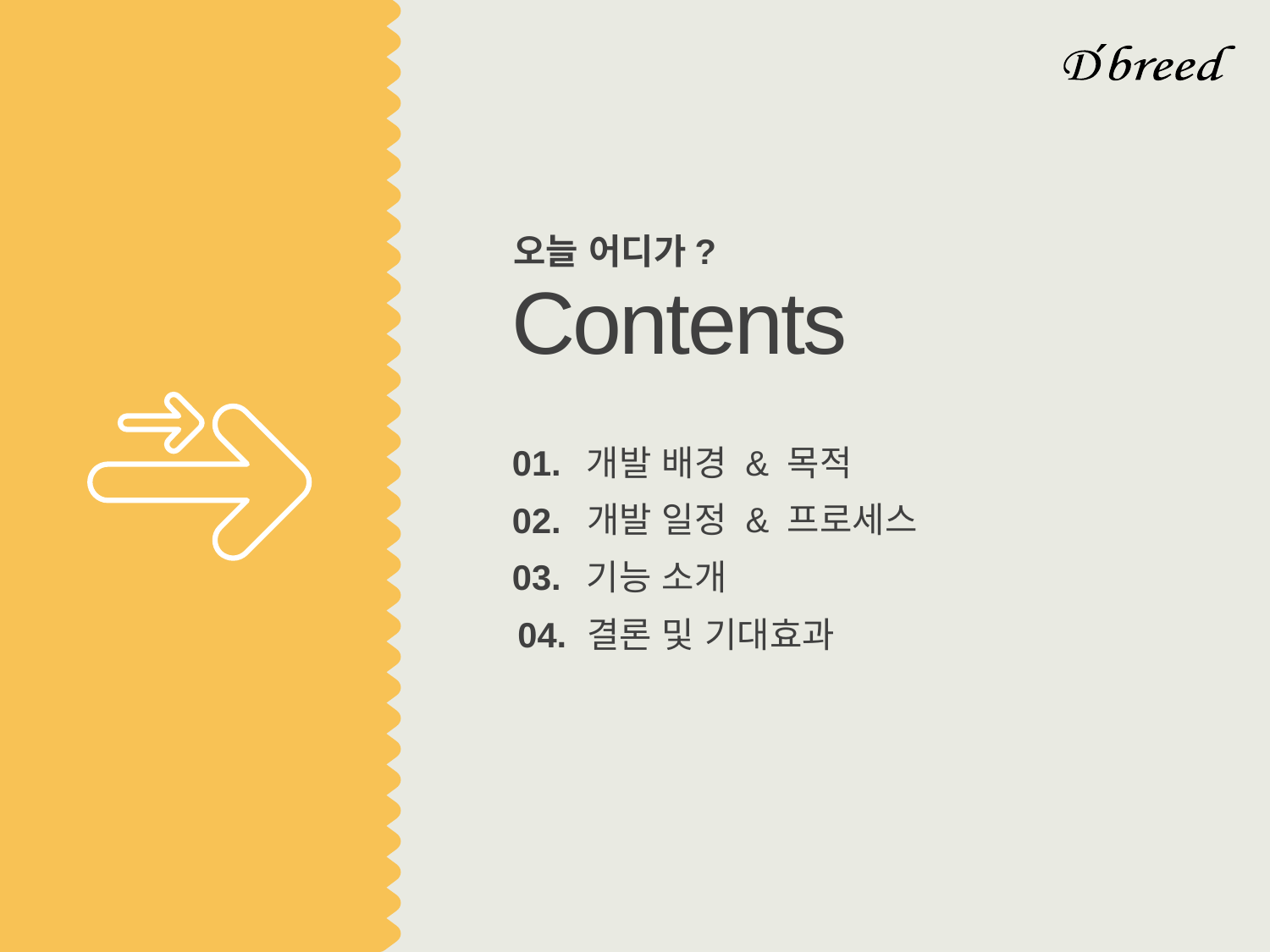

오늘 어디가?
Contents

01.
개발 배경 & 목적
개발 일정 & 프로세스
02.
03.
기능 소개
04.
결론 및 기대효과